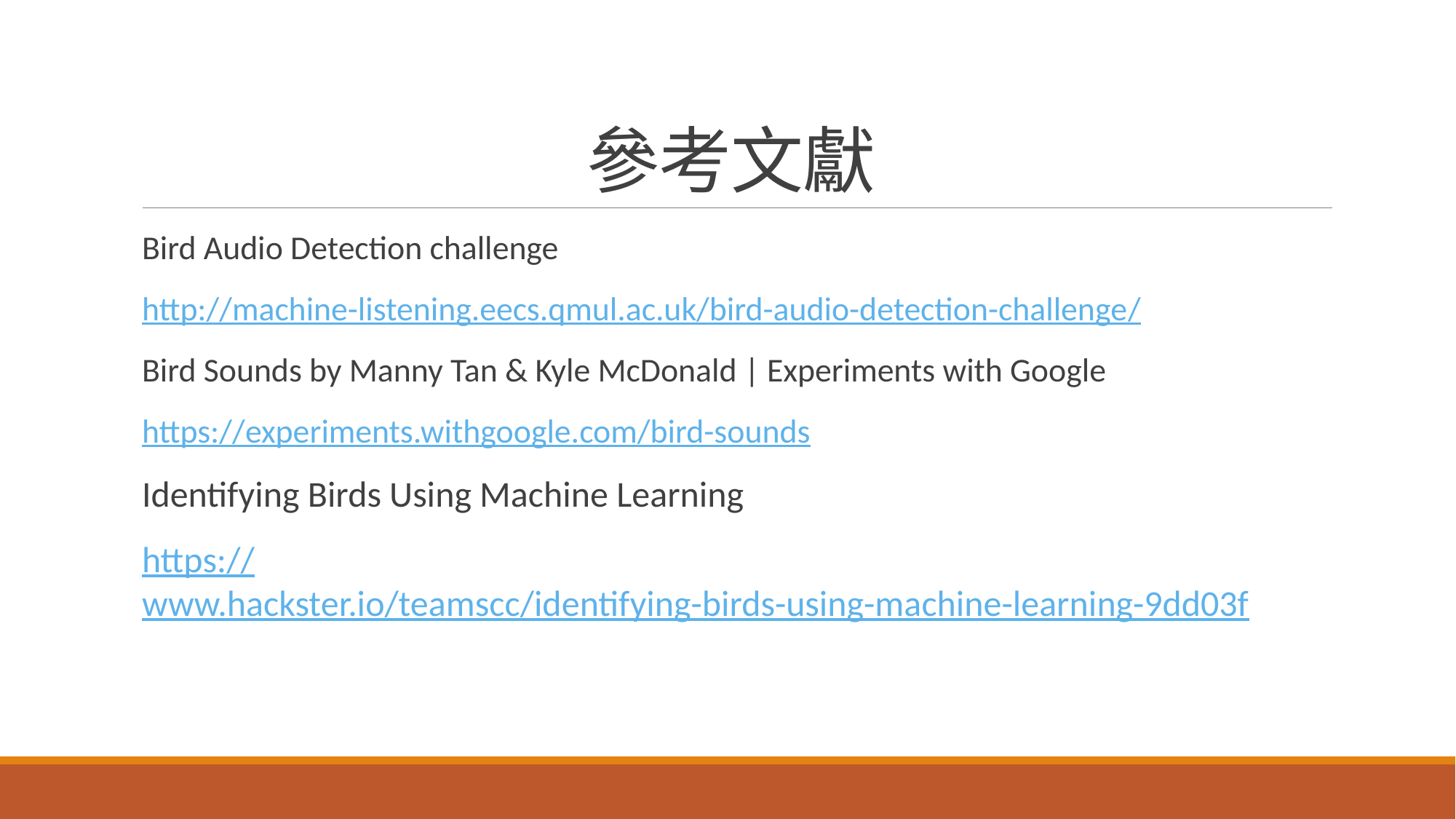

# 參考文獻
Bird Audio Detection challenge
http://machine-listening.eecs.qmul.ac.uk/bird-audio-detection-challenge/
Bird Sounds by Manny Tan & Kyle McDonald | Experiments with Google
https://experiments.withgoogle.com/bird-sounds
Identifying Birds Using Machine Learning
https://www.hackster.io/teamscc/identifying-birds-using-machine-learning-9dd03f